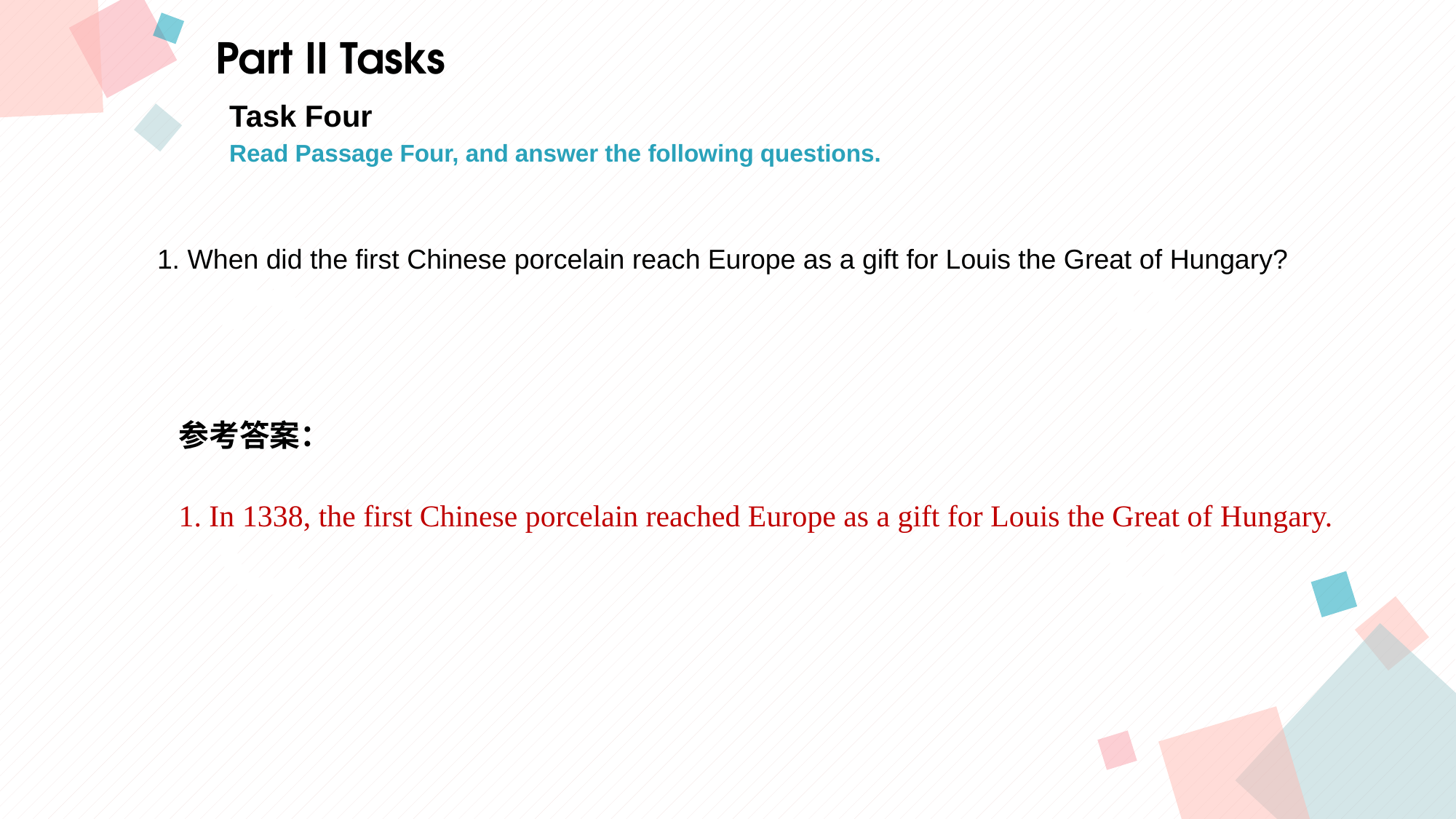

Part II Tasks
Task Four
Read Passage Four, and answer the following questions.
A
B
   1. When did the first Chinese porcelain reach Europe as a gift for Louis the Great of Hungary?
参考答案：

1. In 1338, the first Chinese porcelain reached Europe as a gift for Louis the Great of Hungary.
C
D